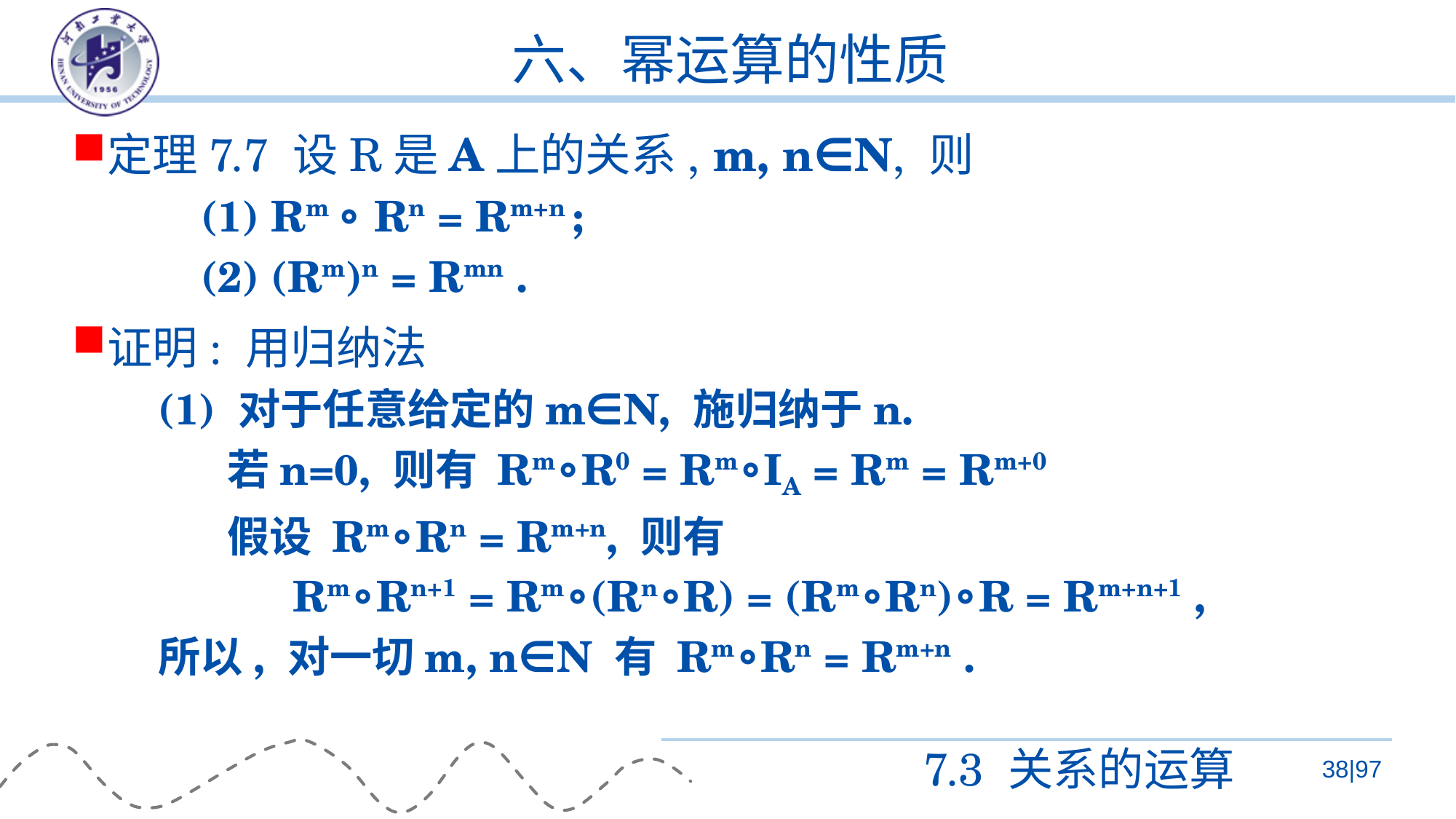

# 六、幂运算的性质
定理7.7 设R是A上的关系, m, n∈N, 则
(1) Rm ◦ Rn = Rm+n ;
(2) (Rm)n = Rmn .
证明: 用归纳法
(1) 对于任意给定的m∈N, 施归纳于n.
若n=0, 则有 Rm◦R0 = Rm◦IA = Rm = Rm+0
假设 Rm◦Rn = Rm+n, 则有
           Rm◦Rn+1 = Rm◦(Rn◦R) = (Rm◦Rn)◦R = Rm+n+1 ,
所以, 对一切m, n∈N 有 Rm◦Rn = Rm+n .
7.3 关系的运算
38|97